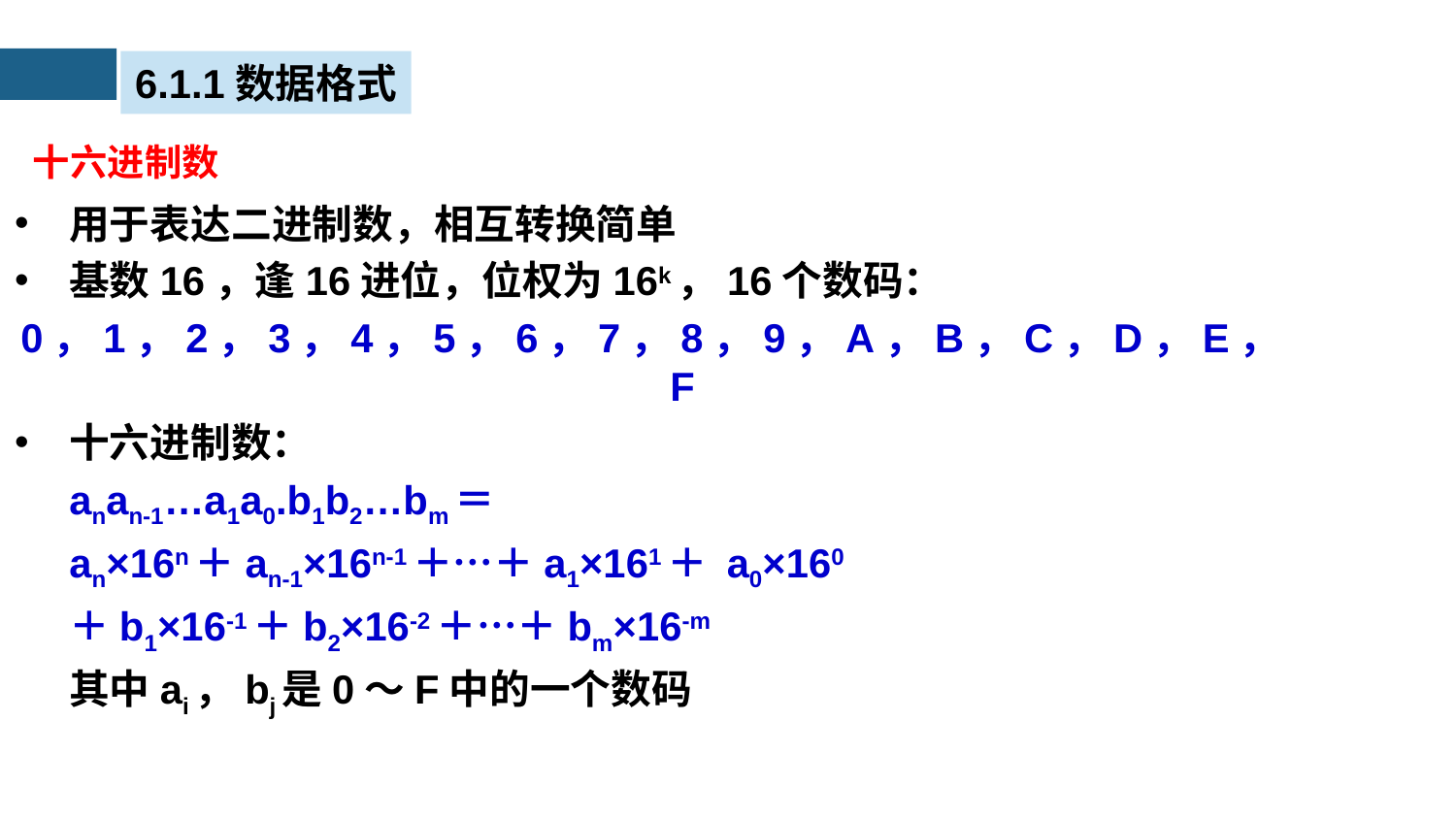

6.1.1数据格式
十六进制数
用于表达二进制数，相互转换简单
基数16，逢16进位，位权为16k，16个数码：
0，1，2，3，4，5，6，7，8，9，A，B，C，D，E，F
十六进制数：
	anan-1…a1a0.b1b2…bm＝
	an×16n＋an-1×16n-1＋…＋a1×161＋ a0×160
	＋b1×16-1＋b2×16-2＋…＋bm×16-m
	其中ai，bj是0～F中的一个数码